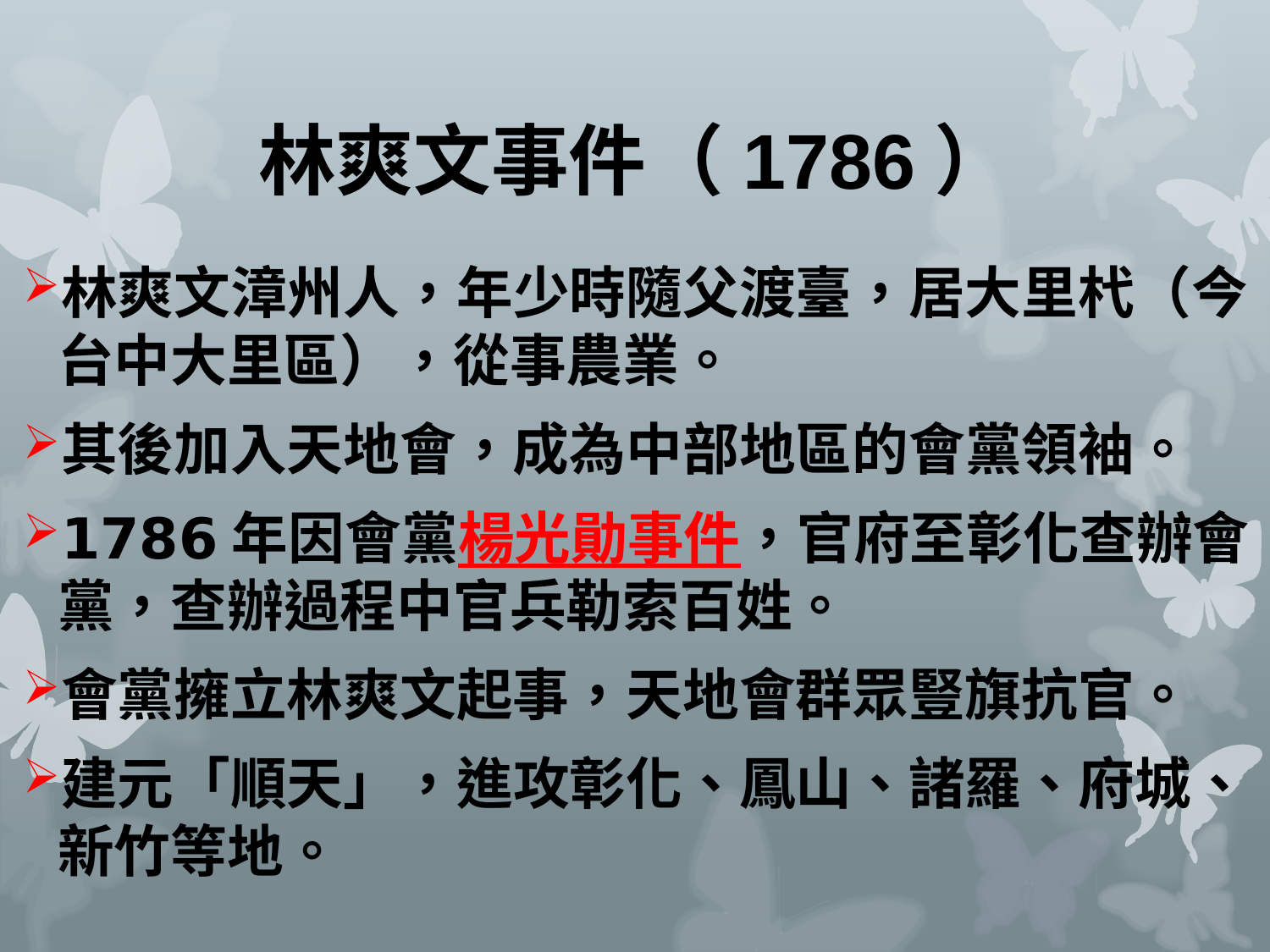

# 林爽文事件（1786）
林爽文漳州人，年少時隨父渡臺，居大里杙（今台中大里區），從事農業。
其後加入天地會，成為中部地區的會黨領袖。
1786年因會黨楊光勛事件，官府至彰化查辦會黨，查辦過程中官兵勒索百姓。
會黨擁立林爽文起事，天地會群眾豎旗抗官。
建元「順天」，進攻彰化、鳳山、諸羅、府城、新竹等地。